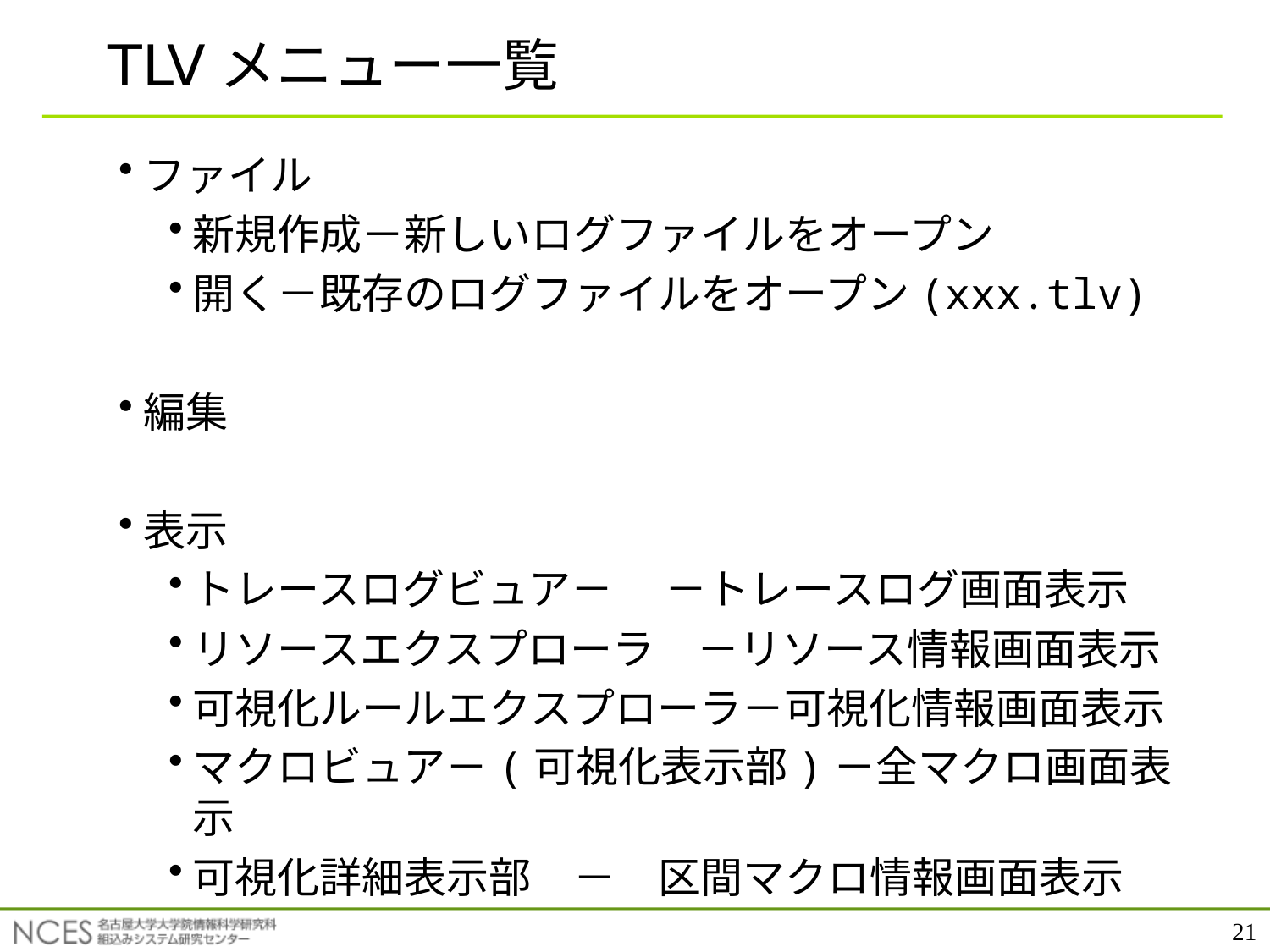

# TLVメニュー一覧
ファイル
新規作成－新しいログファイルをオープン
開く－既存のログファイルをオープン(xxx.tlv)

編集

表示
トレースログビュア－　 －トレースログ画面表示
リソースエクスプローラ　－リソース情報画面表示
可視化ルールエクスプローラ－可視化情報画面表示
マクロビュア－(可視化表示部)－全マクロ画面表示
可視化詳細表示部　－　区間マクロ情報画面表示
21